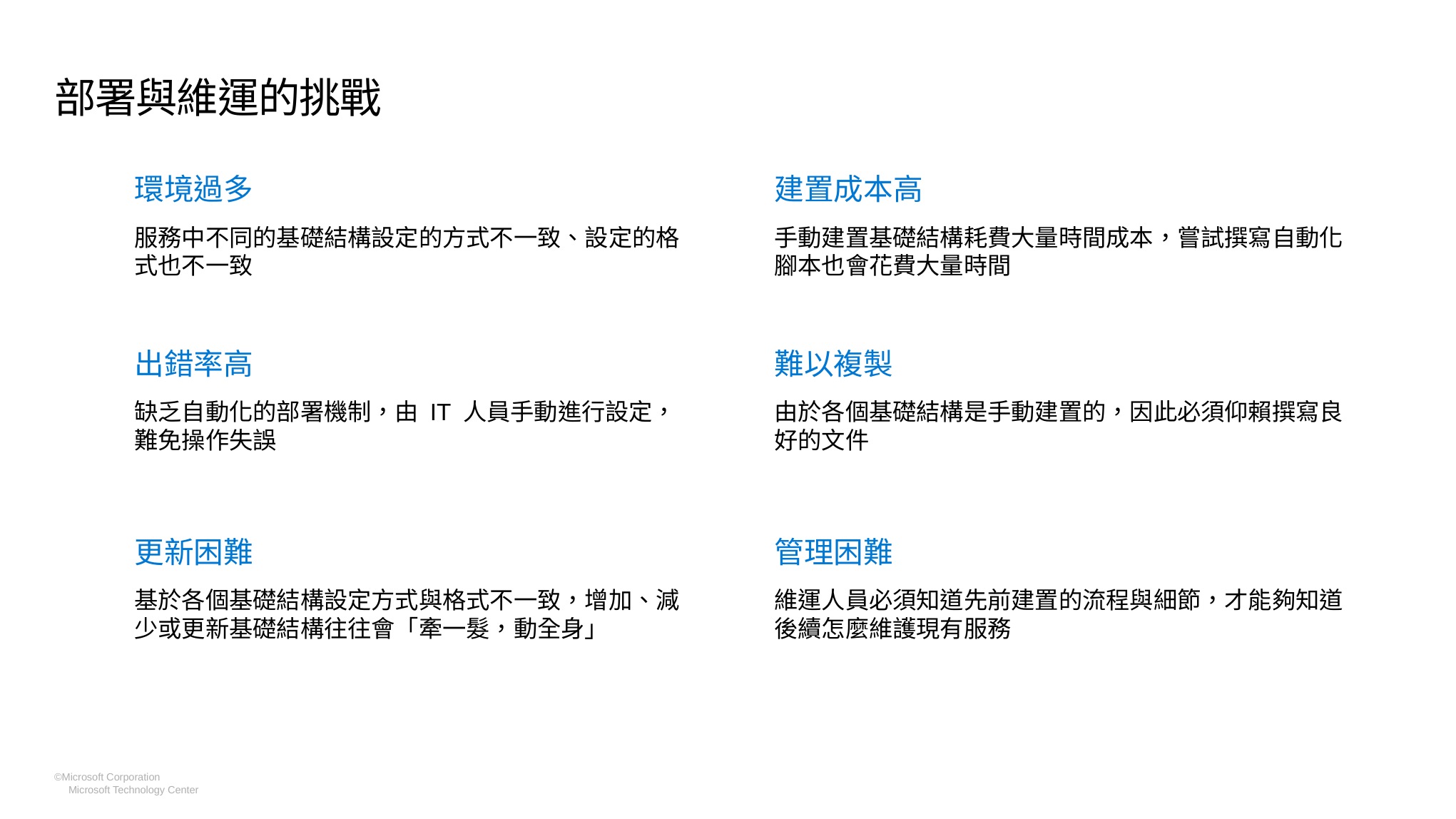

# 部署與維運的挑戰
環境過多
建置成本高
服務中不同的基礎結構設定的方式不一致、設定的格式也不一致

手動建置基礎結構耗費大量時間成本，嘗試撰寫自動化腳本也會花費大量時間

出錯率高
難以複製
缺乏自動化的部署機制，由 IT 人員手動進行設定，難免操作失誤
由於各個基礎結構是手動建置的，因此必須仰賴撰寫良好的文件
更新困難
管理困難
基於各個基礎結構設定方式與格式不一致，增加、減少或更新基礎結構往往會「牽一髮，動全身」
維運人員必須知道先前建置的流程與細節，才能夠知道後續怎麼維護現有服務